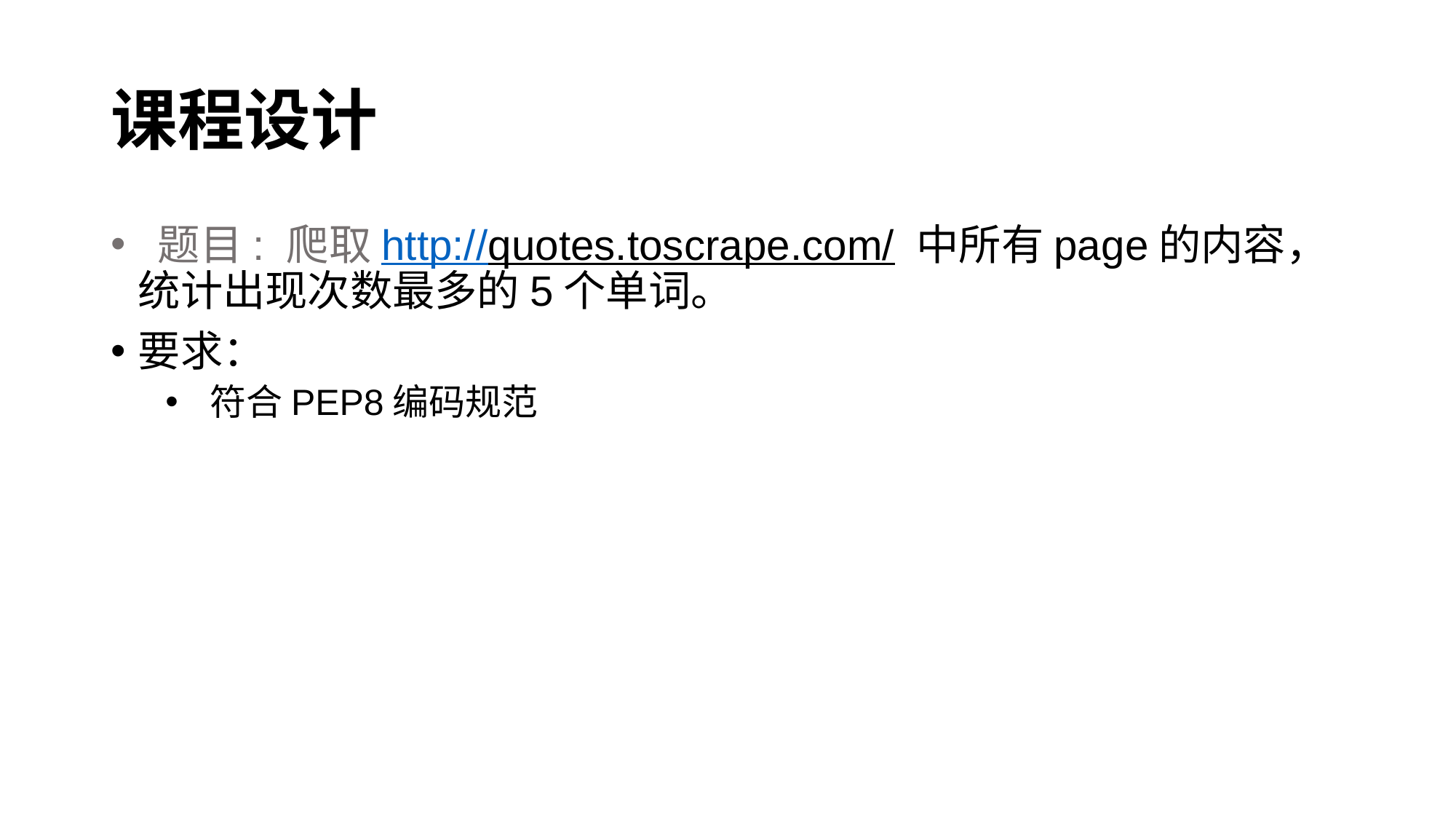

# 课程设计
 题目: 爬取http://quotes.toscrape.com/ 中所有page的内容，统计出现次数最多的5个单词。
要求：
 符合PEP8编码规范